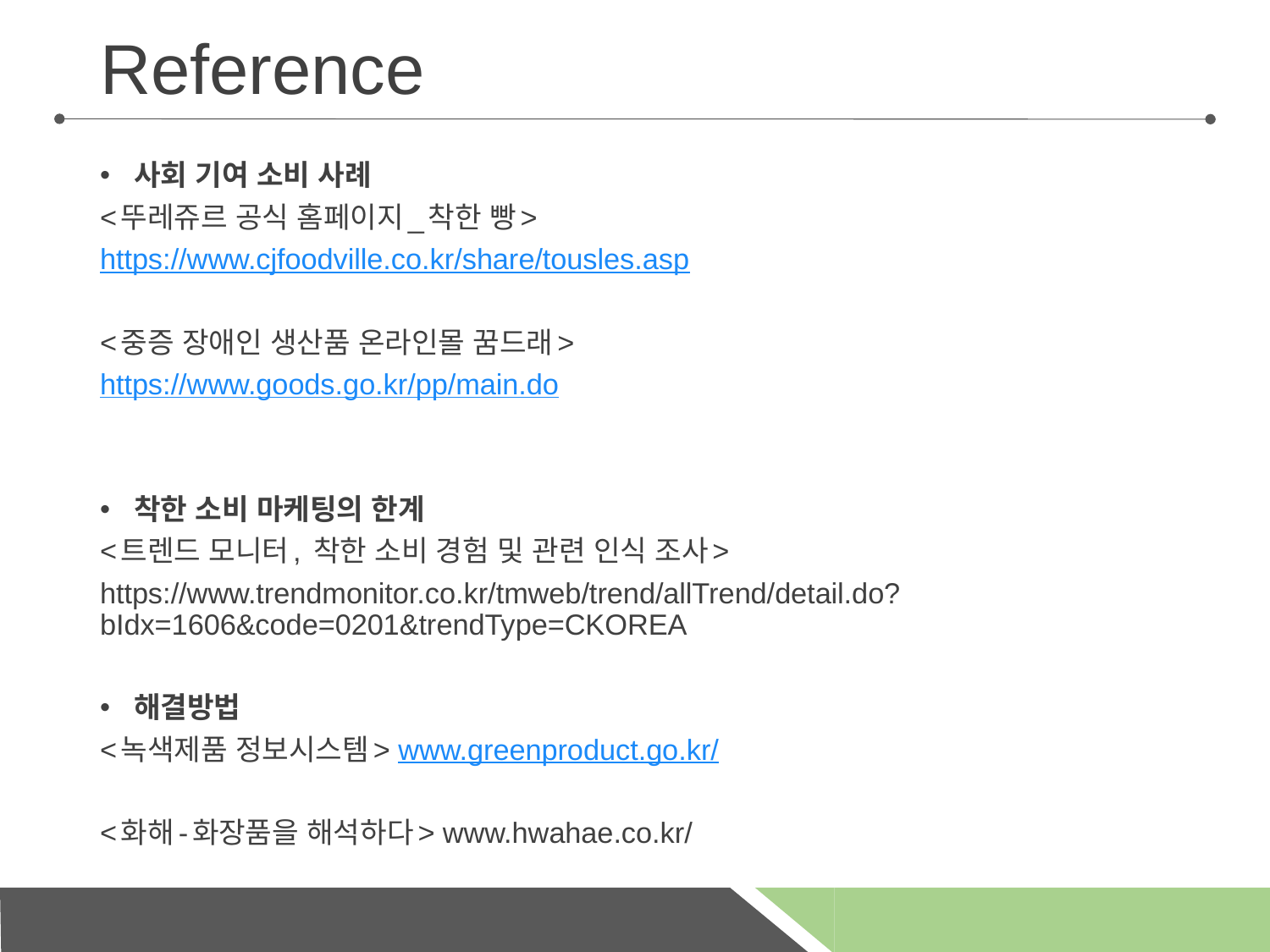

# Reference
사회 기여 소비 사례
<뚜레쥬르 공식 홈페이지_착한 빵>
https://www.cjfoodville.co.kr/share/tousles.asp

<중증 장애인 생산품 온라인몰 꿈드래>
https://www.goods.go.kr/pp/main.do

착한 소비 마케팅의 한계
<트렌드 모니터, 착한 소비 경험 및 관련 인식 조사>
https://www.trendmonitor.co.kr/tmweb/trend/allTrend/detail.do?bIdx=1606&code=0201&trendType=CKOREA

해결방법
<녹색제품 정보시스템> www.greenproduct.go.kr/

<화해-화장품을 해석하다> www.hwahae.co.kr/